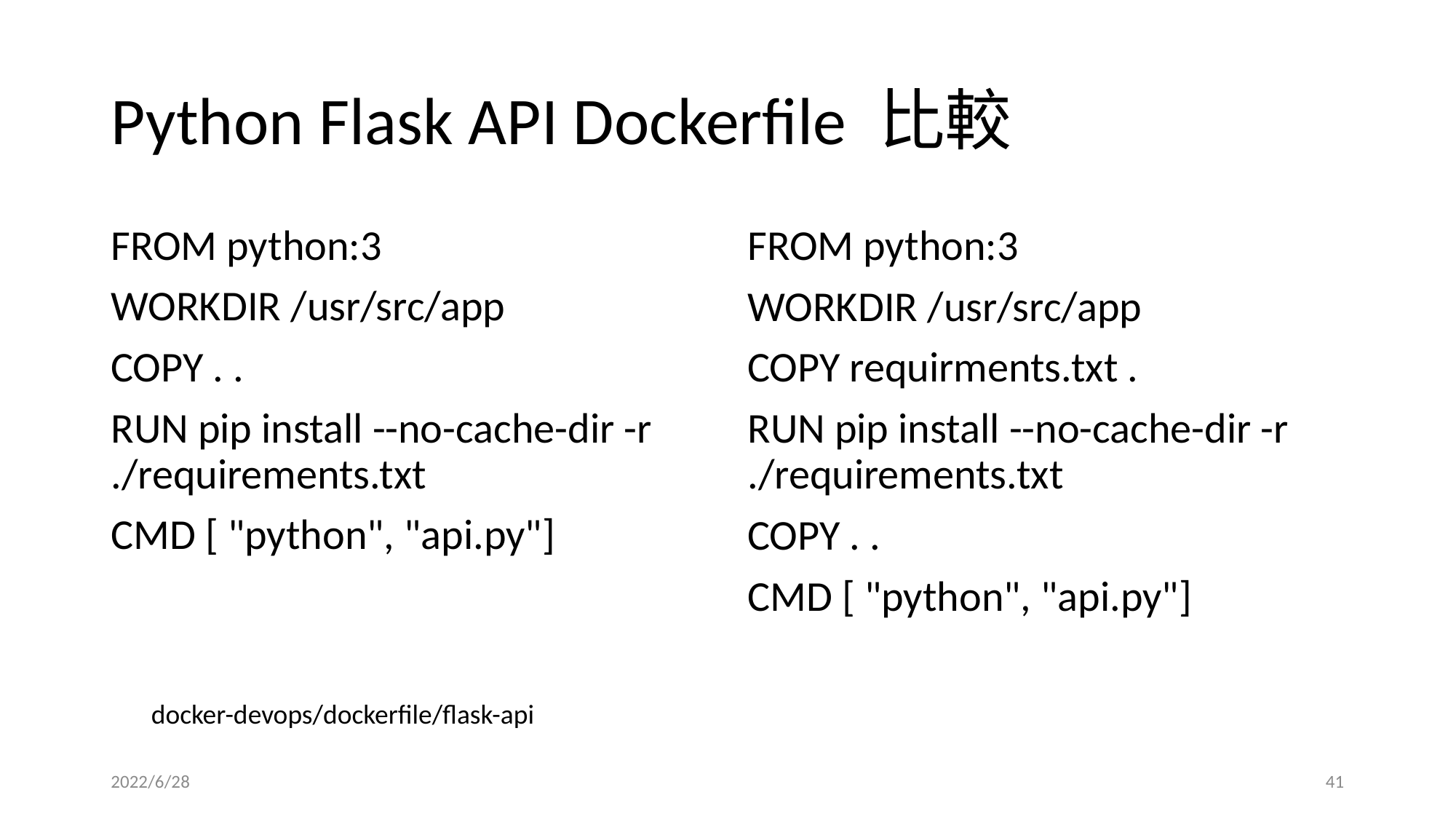

# Python Flask API Dockerfile 比較
FROM python:3
WORKDIR /usr/src/app
COPY . .
RUN pip install --no-cache-dir -r ./requirements.txt
CMD [ "python", "api.py"]
FROM python:3
WORKDIR /usr/src/app
COPY requirments.txt .
RUN pip install --no-cache-dir -r ./requirements.txt
COPY . .
CMD [ "python", "api.py"]
docker-devops/dockerfile/flask-api
2022/6/28
41